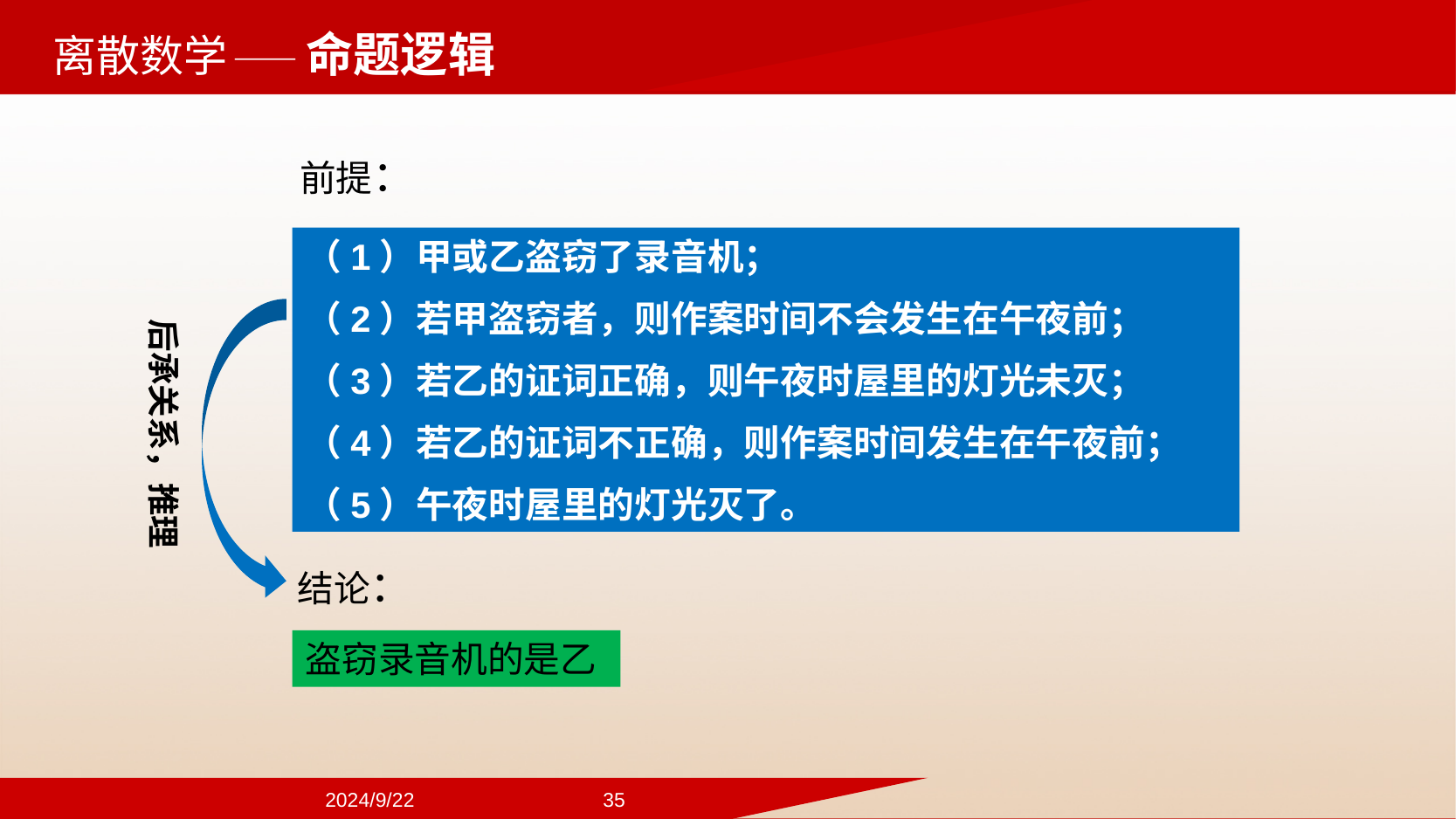

——命题逻辑
前提：
（1）甲或乙盗窃了录音机；
（2）若甲盗窃者，则作案时间不会发生在午夜前；
（3）若乙的证词正确，则午夜时屋里的灯光未灭；
（4）若乙的证词不正确，则作案时间发生在午夜前；
（5）午夜时屋里的灯光灭了。

后承关系，推理
结论：
盗窃录音机的是乙
2024/9/22
35